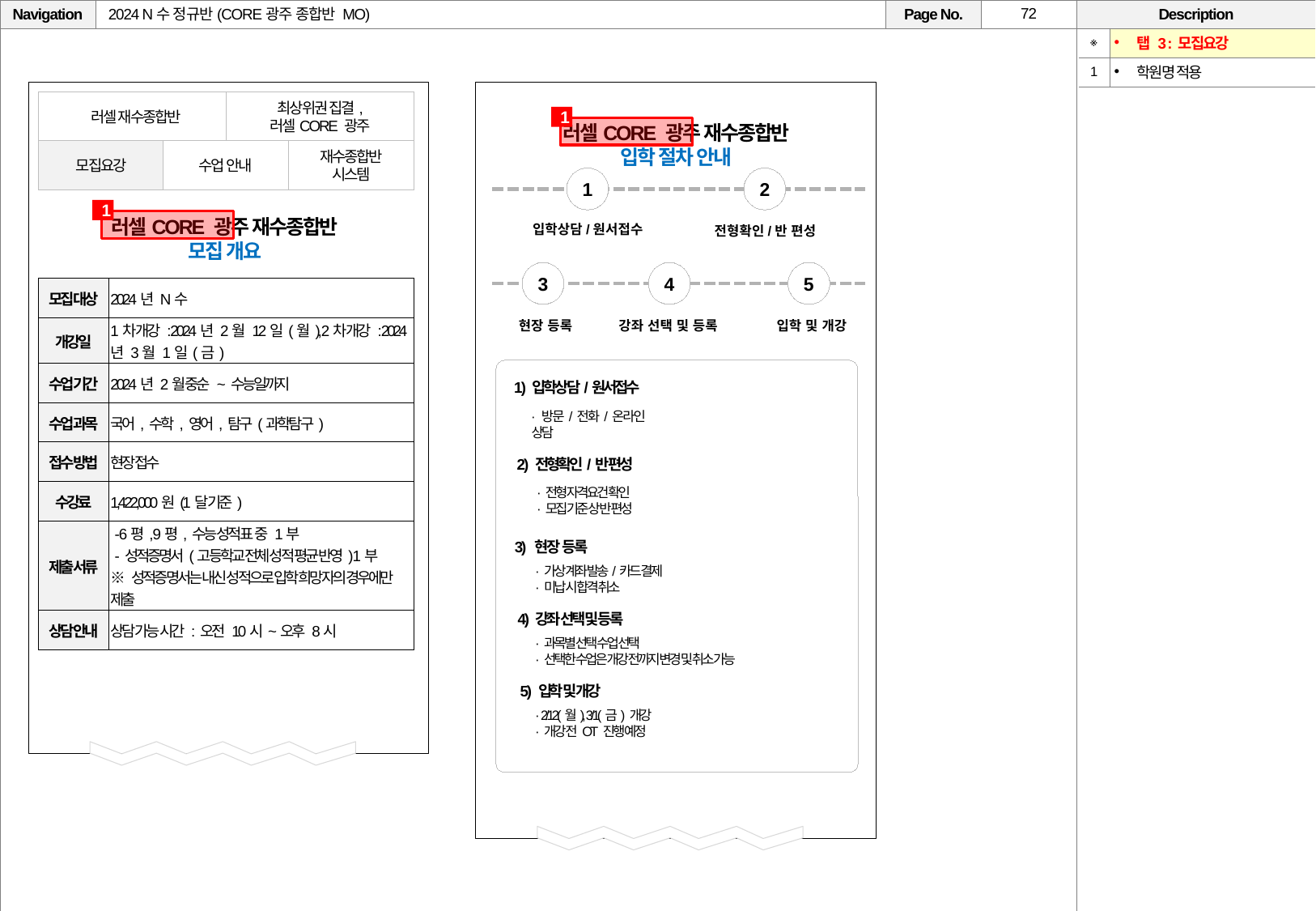

# 2024 N수 정규반(CORE광주 종합반 MO)
| ※ | 탭 3 : 모집요강 |
| --- | --- |
| 1 | 학원명 적용 |

 러셀 재수종합반
최상위권 집결,
러셀CORE 광주
모집요강
수업 안내
재수종합반
시스템
1
러셀CORE 광주 재수종합반
입학 절차 안내

1
2
1
러셀CORE 광주 재수종합반
모집 개요

입학상담/원서접수
전형확인/반 편성
3
4
5
| 모집 대상 | 2024년 N수 |
| --- | --- |
| 개강일 | 1차 개강 : 2024년 2월 12일(월), 2차 개강 : 2024년 3월 1일(금) |
| 수업 기간 | 2024년 2월 중순 ~ 수능일까지 |
| 수업 과목 | 국어, 수학, 영어, 탐구(과학탐구) |
| 접수 방법 | 현장 접수 |
| 수강료 | 1,422,000원(1달 기준) |
| 제출 서류 | - 6평, 9평, 수능 성적표 중 1부 - 성적증명서(고등학교 전체 성적 평균 반영) 1부 ※ 성적증명서는 내신 성적으로 입학 희망자의 경우에만 제출 |
| 상담 안내 | 상담 가능 시간 : 오전 10시~오후 8시 |
현장 등록
강좌 선택 및 등록
입학 및 개강

1) 입학상담/원서접수
∙ 방문/전화/온라인 상담
2) 전형확인/반 편성
∙ 전형 자격요건 확인
∙ 모집 기준 상 반 편성
3) 현장 등록
∙ 가상 계좌 발송/카드 결제
∙ 미납 시 합격 취소
4) 강좌 선택 및 등록

∙ 과목별 선택 수업 선택
∙ 선택한 수업은 개강 전까지 변경 및 취소 가능
5) 입학 및 개강
∙ 2/12(월),  3/1(금) 개강
∙ 개강 전 OT 진행 예정